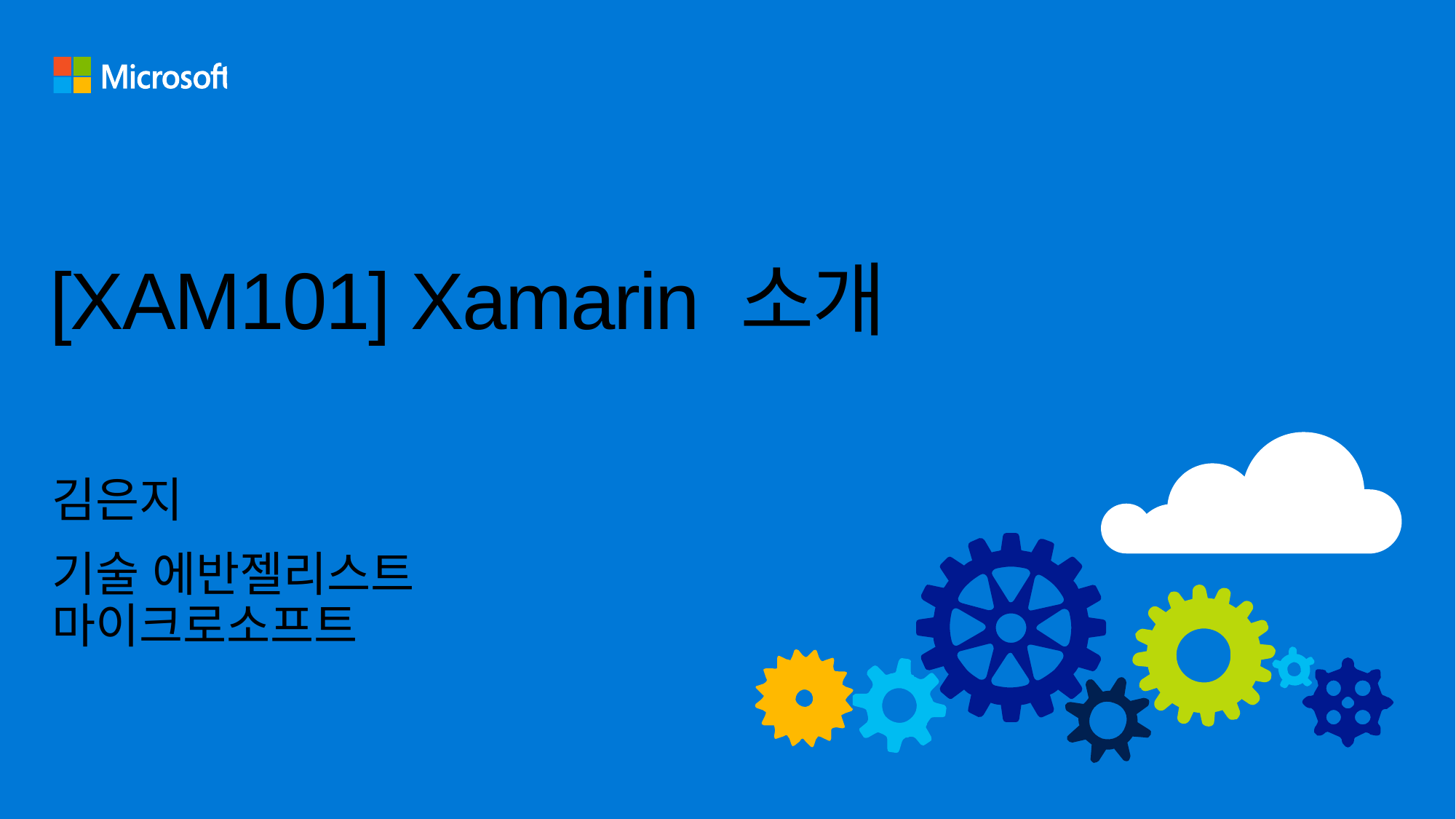

# [XAM101] Xamarin 소개
김은지

기술 에반젤리스트
마이크로소프트